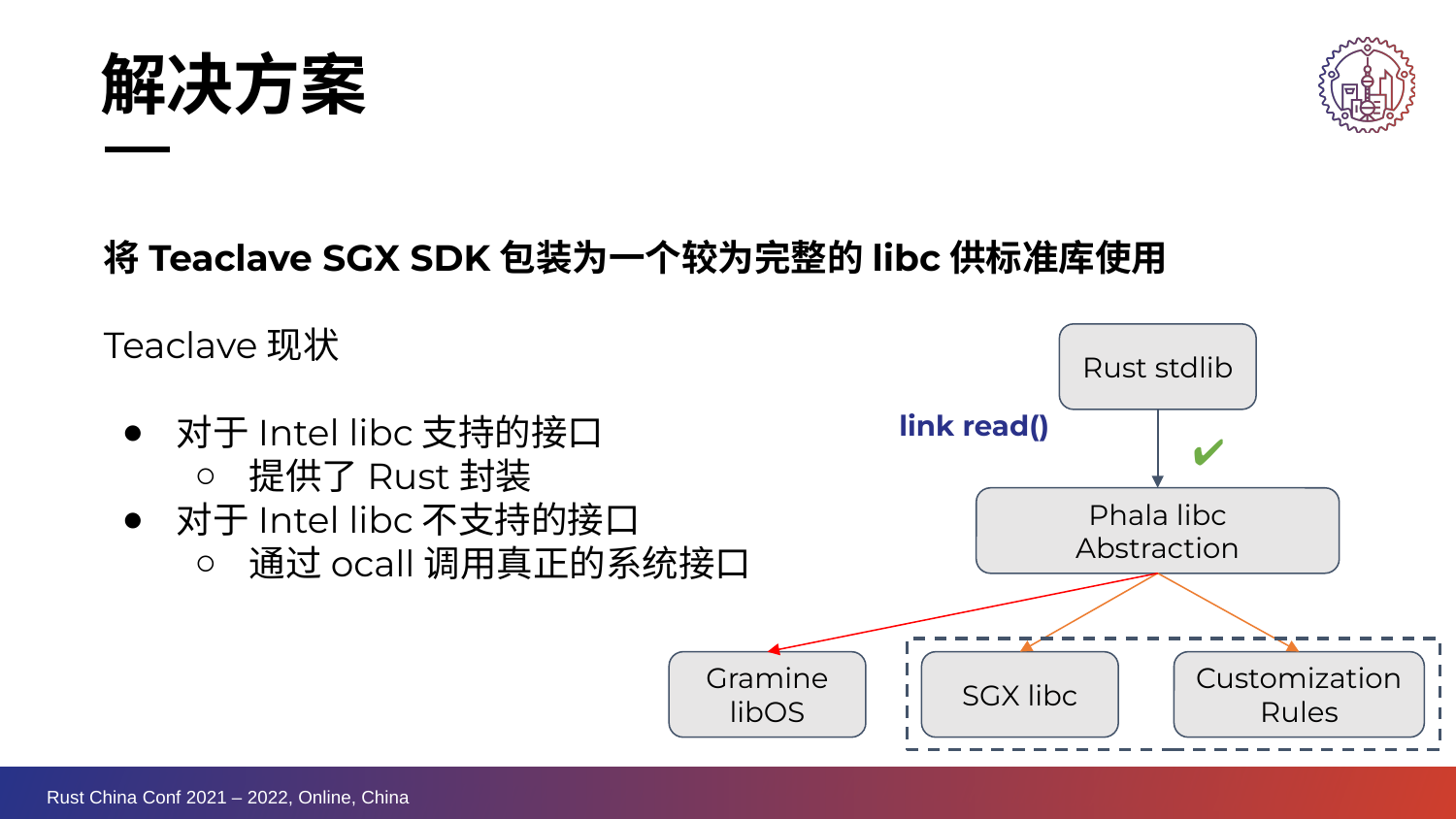

解决方案
将Teaclave SGX SDK包装为一个较为完整的libc供标准库使用

Teaclave现状

对于Intel libc支持的接口
提供了Rust封装
对于Intel libc不支持的接口
通过ocall调用真正的系统接口
Rust stdlib
link read()
✔
Phala libc
Abstraction

Gramine libOS
SGX libc
Customization Rules